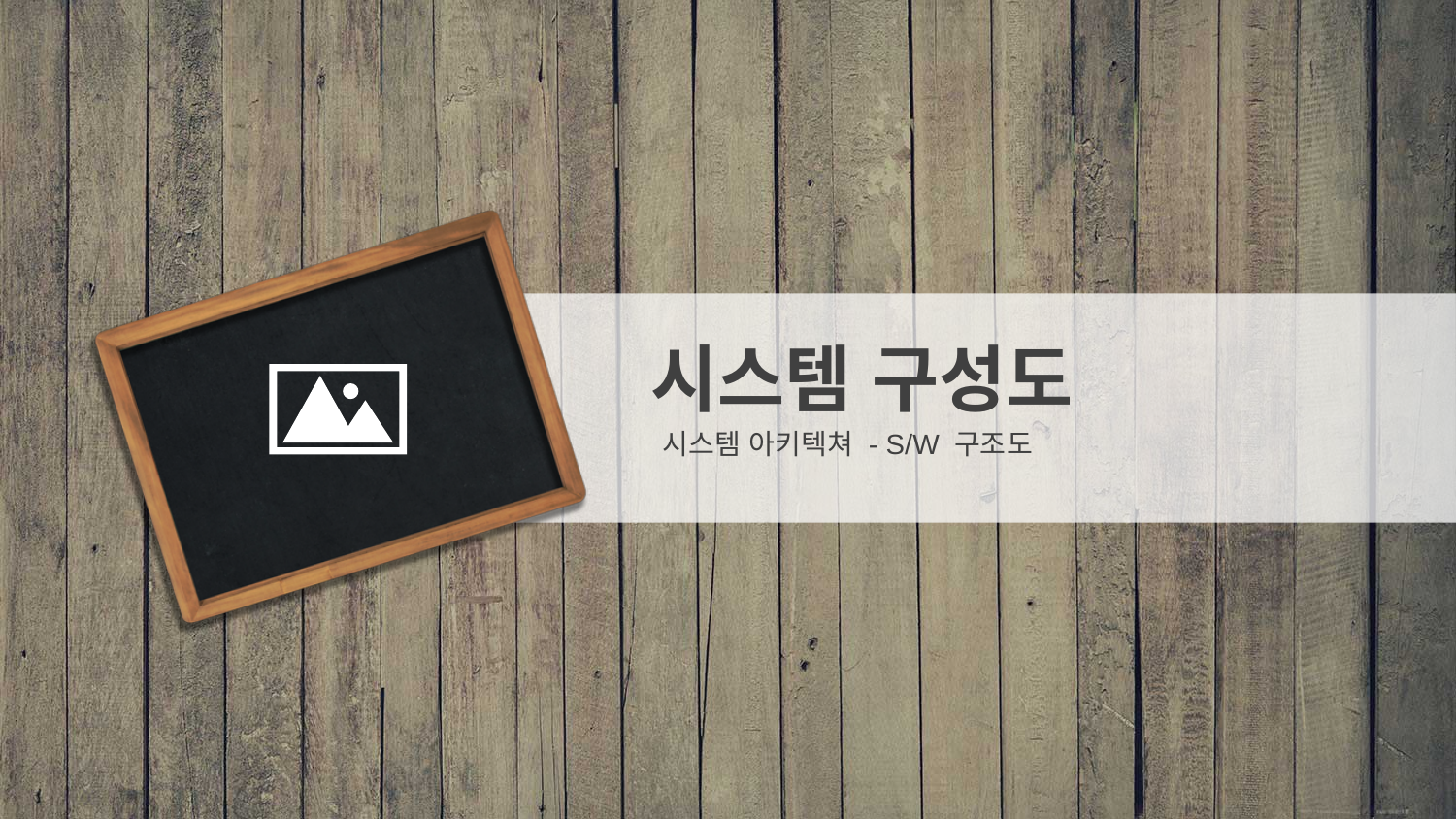

시스템 구성도

시스템 아키텍쳐 - S/W 구조도